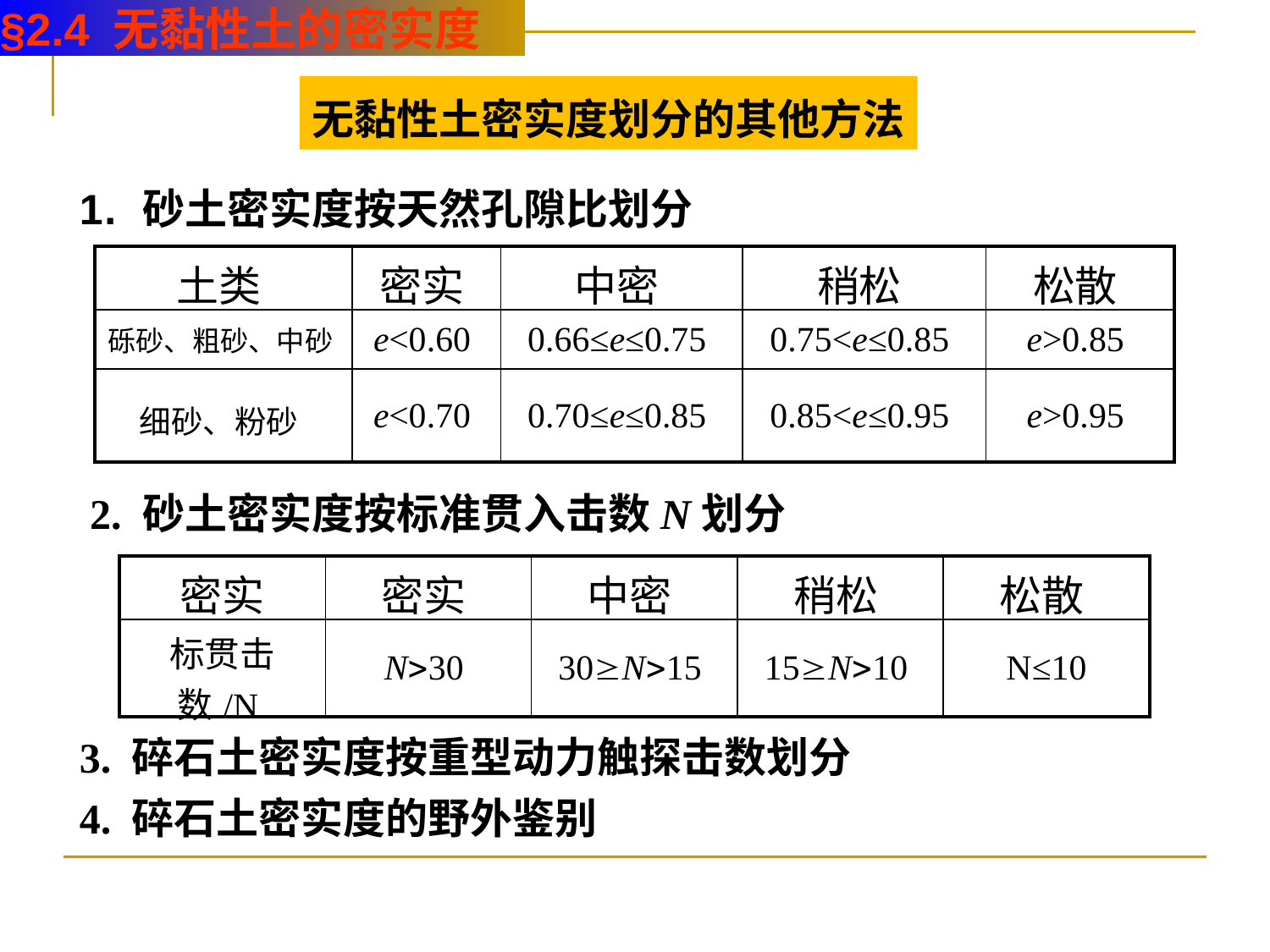

§2.4 无黏性土的密实度
无黏性土密实度划分的其他方法
砂土密实度按天然孔隙比划分

 2. 砂土密实度按标准贯入击数N划分

3. 碎石土密实度按重型动力触探击数划分
4. 碎石土密实度的野外鉴别
| 土类 | 密实 | 中密 | 稍松 | 松散 |
| --- | --- | --- | --- | --- |
| 砾砂、粗砂、中砂 | e<0.60 | 0.66≤e≤0.75 | 0.75<e≤0.85 | e>0.85 |
| 细砂、粉砂 | e<0.70 | 0.70≤e≤0.85 | 0.85<e≤0.95 | e>0.95 |
| 密实 | 密实 | 中密 | 稍松 | 松散 |
| --- | --- | --- | --- | --- |
| 标贯击数/N | N>30 | 30≥N>15 | 15≥N>10 | N≤10 |
36